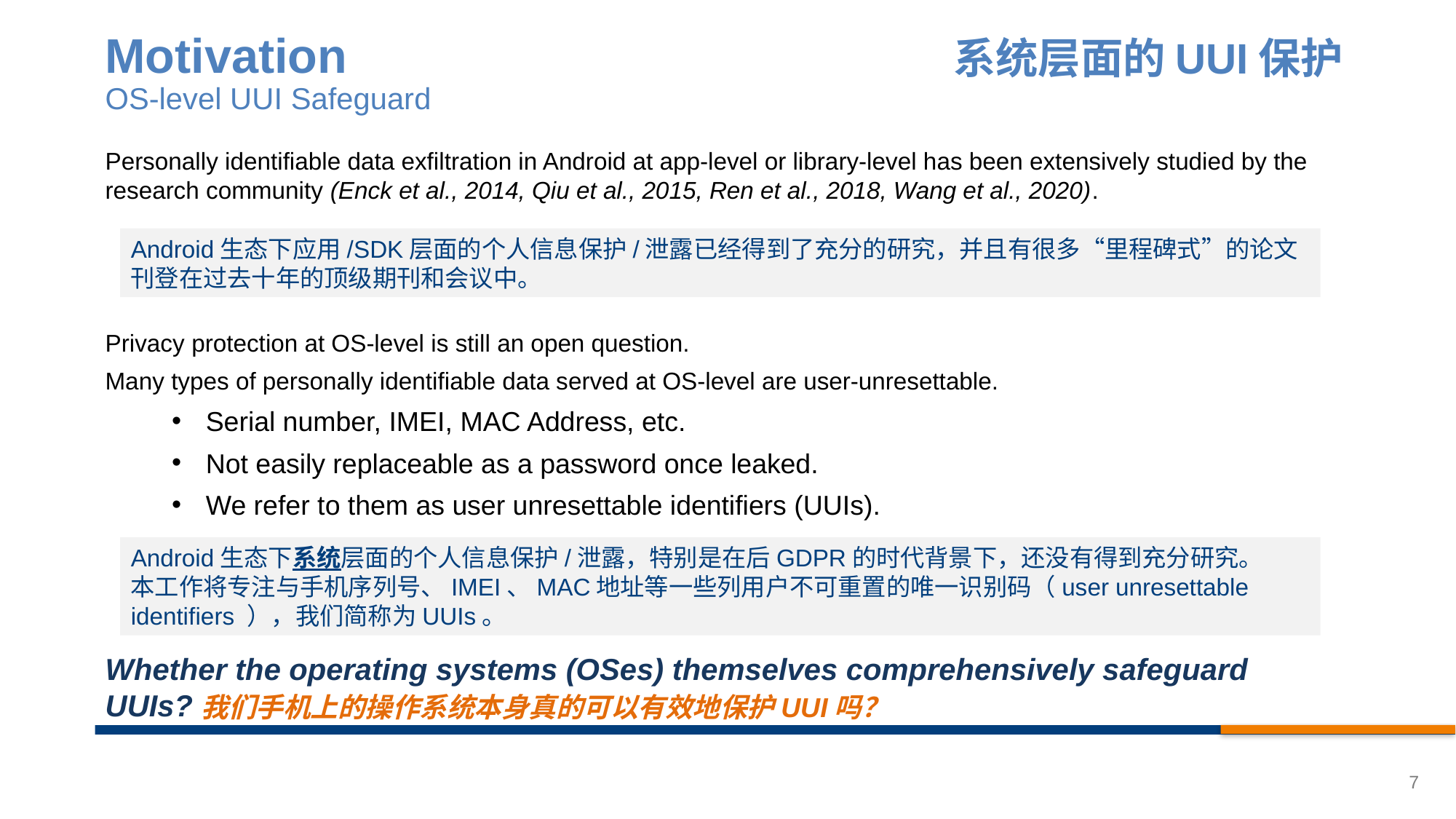

系统层面的UUI保护
# Motivation
OS-level UUI Safeguard
Personally identifiable data exfiltration in Android at app-level or library-level has been extensively studied by the research community (Enck et al., 2014, Qiu et al., 2015, Ren et al., 2018, Wang et al., 2020).

Privacy protection at OS-level is still an open question.
Many types of personally identifiable data served at OS-level are user-unresettable.
Serial number, IMEI, MAC Address, etc.
Not easily replaceable as a password once leaked.
We refer to them as user unresettable identifiers (UUIs).

Whether the operating systems (OSes) themselves comprehensively safeguard UUIs?
Android生态下应用/SDK层面的个人信息保护/泄露已经得到了充分的研究，并且有很多“里程碑式”的论文刊登在过去十年的顶级期刊和会议中。
Android生态下系统层面的个人信息保护/泄露，特别是在后GDPR的时代背景下，还没有得到充分研究。
本工作将专注与手机序列号、IMEI、MAC地址等一些列用户不可重置的唯一识别码（user unresettable identifiers ），我们简称为UUIs。
我们手机上的操作系统本身真的可以有效地保护UUI吗？
7